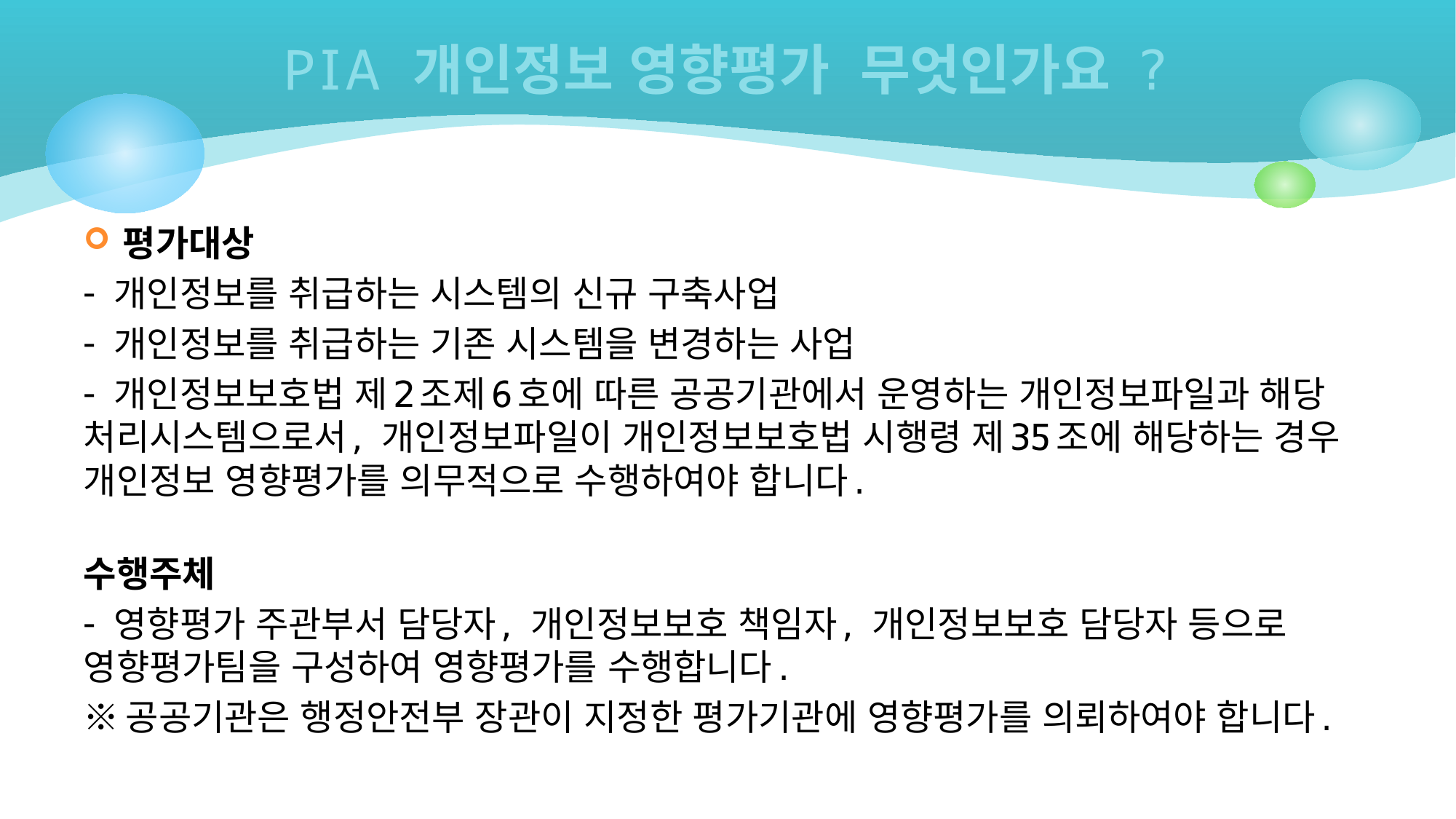

# PIA 개인정보 영향평가  무엇인가요 ?
평가대상
- 개인정보를 취급하는 시스템의 신규 구축사업
- 개인정보를 취급하는 기존 시스템을 변경하는 사업
- 개인정보보호법 제2조제6호에 따른 공공기관에서 운영하는 개인정보파일과 해당 처리시스템으로서, 개인정보파일이 개인정보보호법 시행령 제35조에 해당하는 경우 개인정보 영향평가를 의무적으로 수행하여야 합니다.
수행주체
- 영향평가 주관부서 담당자, 개인정보보호 책임자, 개인정보보호 담당자 등으로 영향평가팀을 구성하여 영향평가를 수행합니다.
※공공기관은 행정안전부 장관이 지정한 평가기관에 영향평가를 의뢰하여야 합니다.